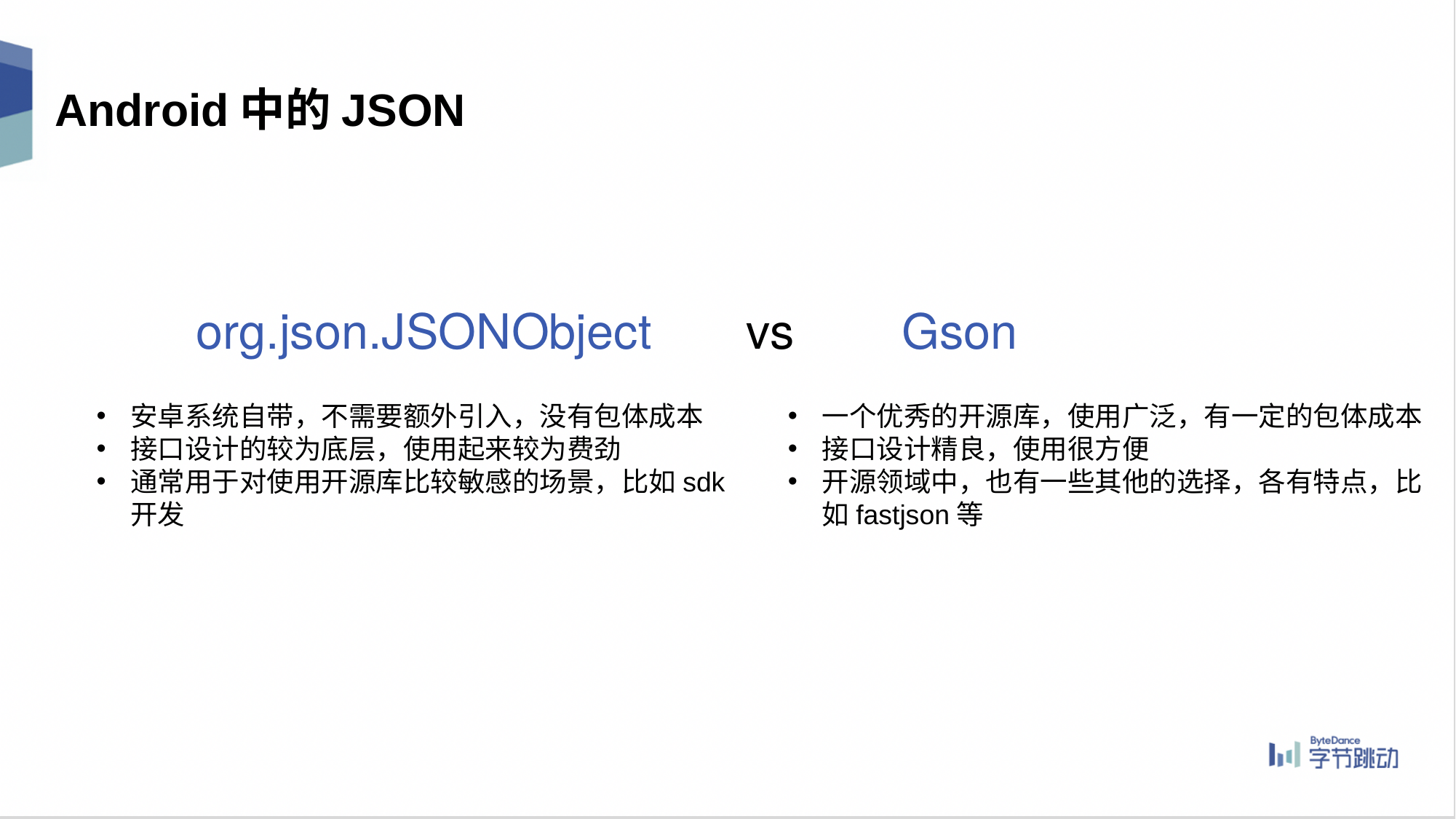

Android中的JSON
org.json.JSONObject       vs        Gson
安卓系统自带，不需要额外引入，没有包体成本
接口设计的较为底层，使用起来较为费劲
通常用于对使用开源库比较敏感的场景，比如sdk开发
一个优秀的开源库，使用广泛，有一定的包体成本
接口设计精良，使用很方便
开源领域中，也有一些其他的选择，各有特点，比如fastjson等
20